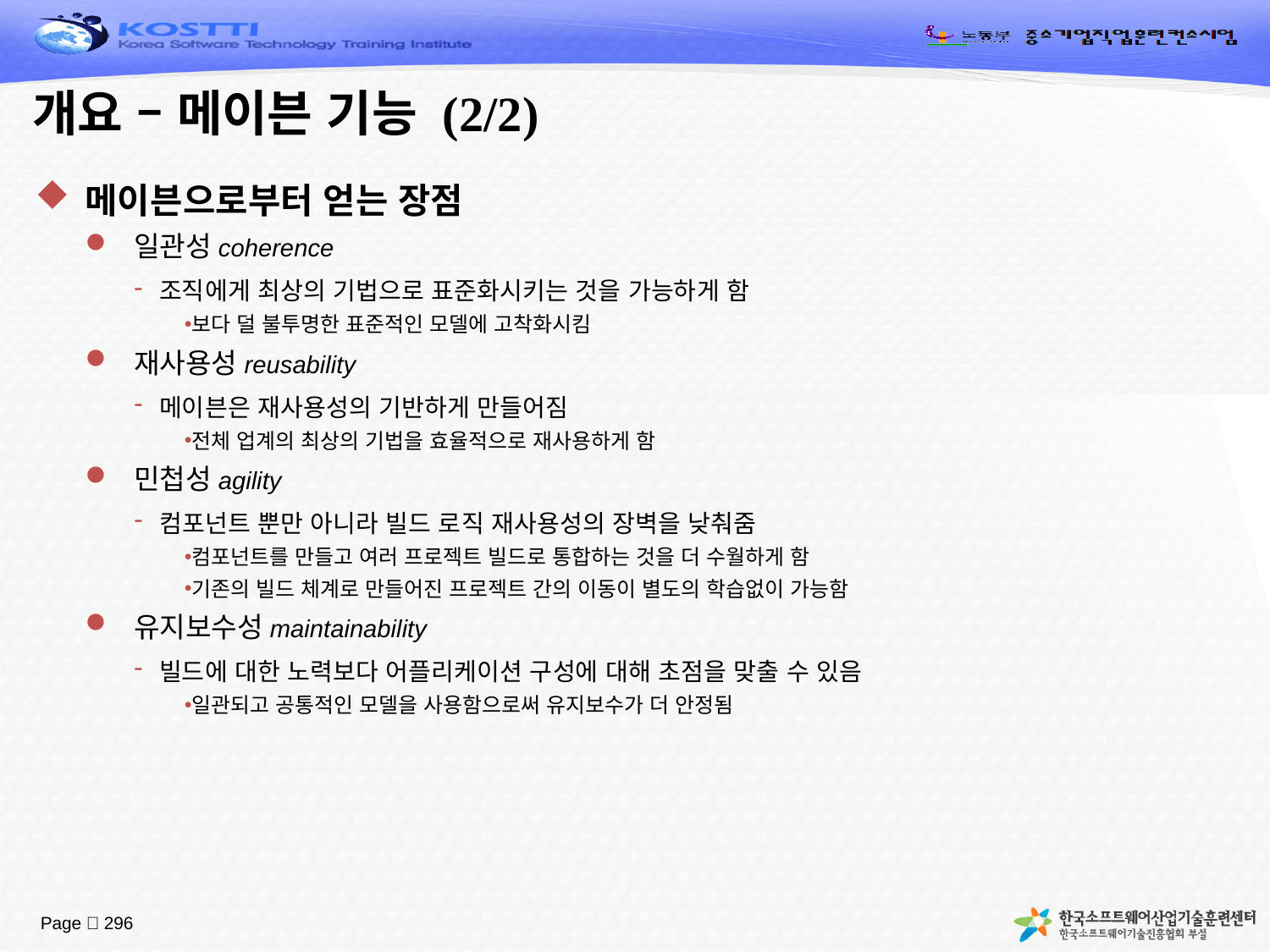

# 개요 – 메이븐 기능 (2/2)
메이븐으로부터 얻는 장점
일관성coherence
조직에게 최상의 기법으로 표준화시키는 것을 가능하게 함
보다 덜 불투명한 표준적인 모델에 고착화시킴
재사용성reusability
메이븐은 재사용성의 기반하게 만들어짐
전체 업계의 최상의 기법을 효율적으로 재사용하게 함
민첩성agility
컴포넌트 뿐만 아니라 빌드 로직 재사용성의 장벽을 낮춰줌
컴포넌트를 만들고 여러 프로젝트 빌드로 통합하는 것을 더 수월하게 함
기존의 빌드 체계로 만들어진 프로젝트 간의 이동이 별도의 학습없이 가능함
유지보수성maintainability
빌드에 대한 노력보다 어플리케이션 구성에 대해 초점을 맞출 수 있음
일관되고 공통적인 모델을 사용함으로써 유지보수가 더 안정됨